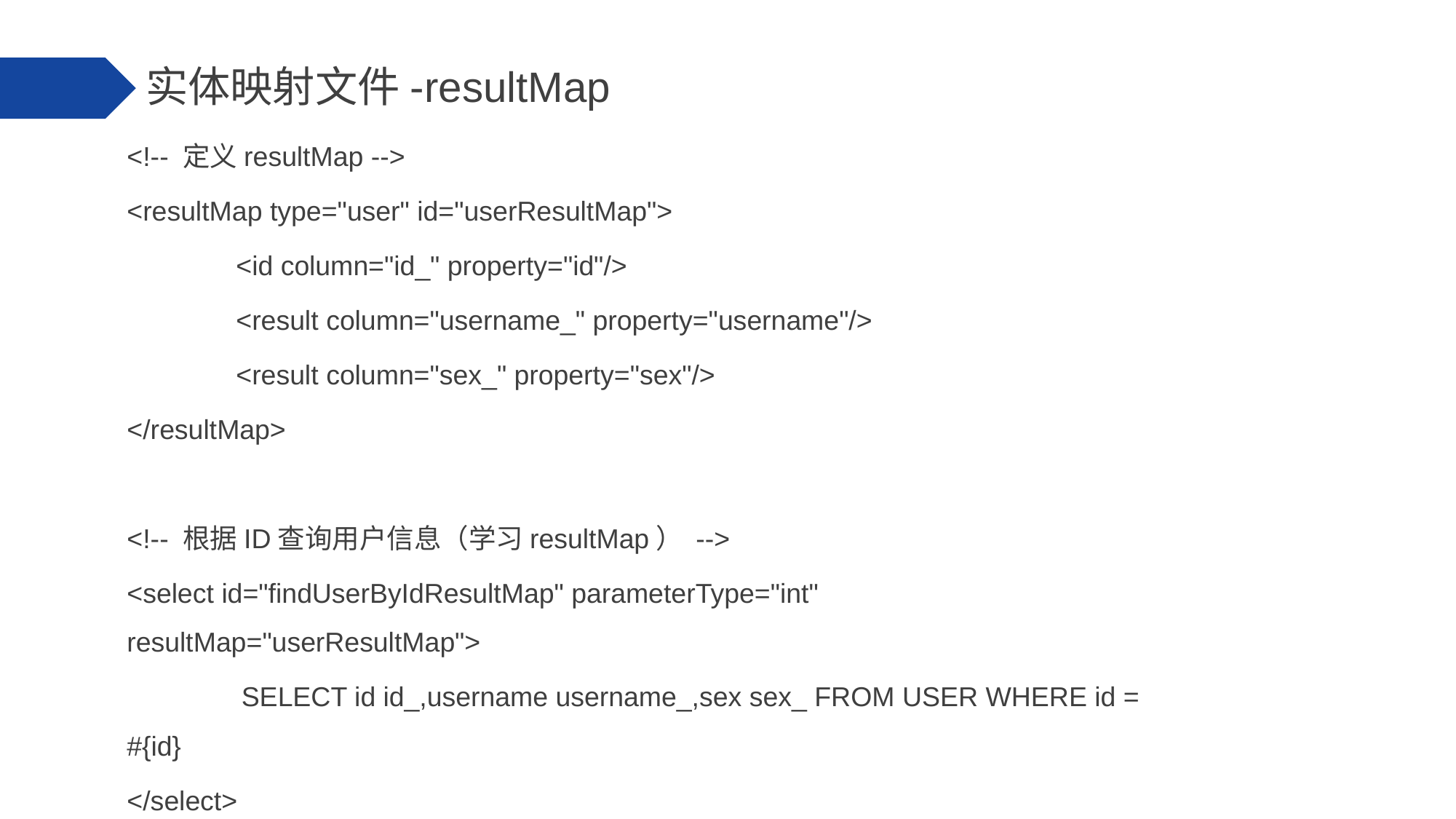

实体映射文件-resultMap
<!-- 定义resultMap -->
<resultMap type="user" id="userResultMap">
	<id column="id_" property="id"/>
	<result column="username_" property="username"/>
	<result column="sex_" property="sex"/>
</resultMap>

<!-- 根据ID查询用户信息（学习resultMap） -->
<select id="findUserByIdResultMap" parameterType="int" resultMap="userResultMap">
               SELECT id id_,username username_,sex sex_ FROM USER WHERE id = #{id}
</select>